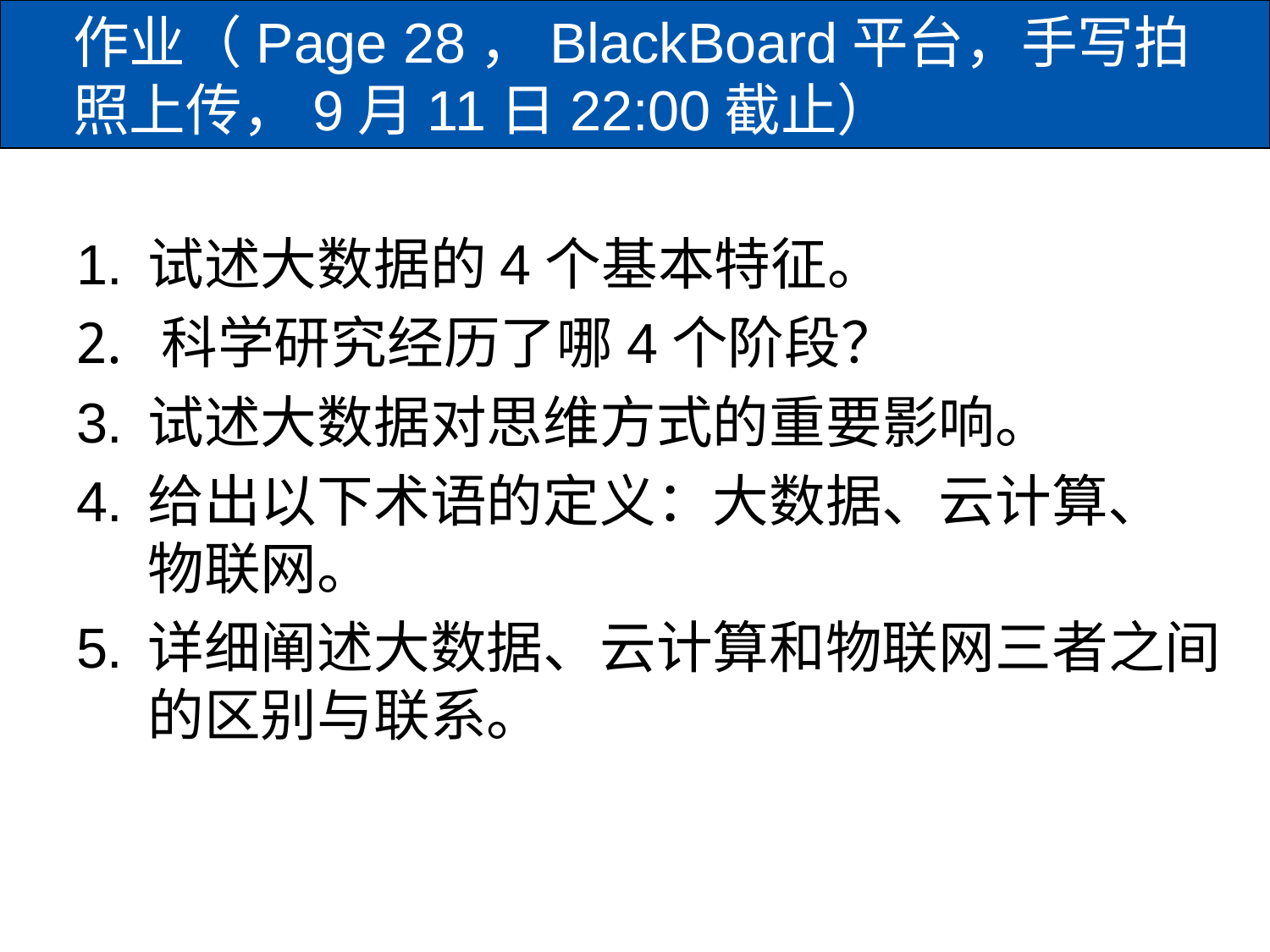

# 作业（Page 28，BlackBoard平台，手写拍照上传，9月11日22:00截止）
试述大数据的4个基本特征。
﻿科学研究经历了哪4个阶段？
试述大数据对思维方式的重要影响。
给出以下术语的定义：大数据、云计算、
物联网。
详细阐述大数据、云计算和物联网三者之间的区别与联系。